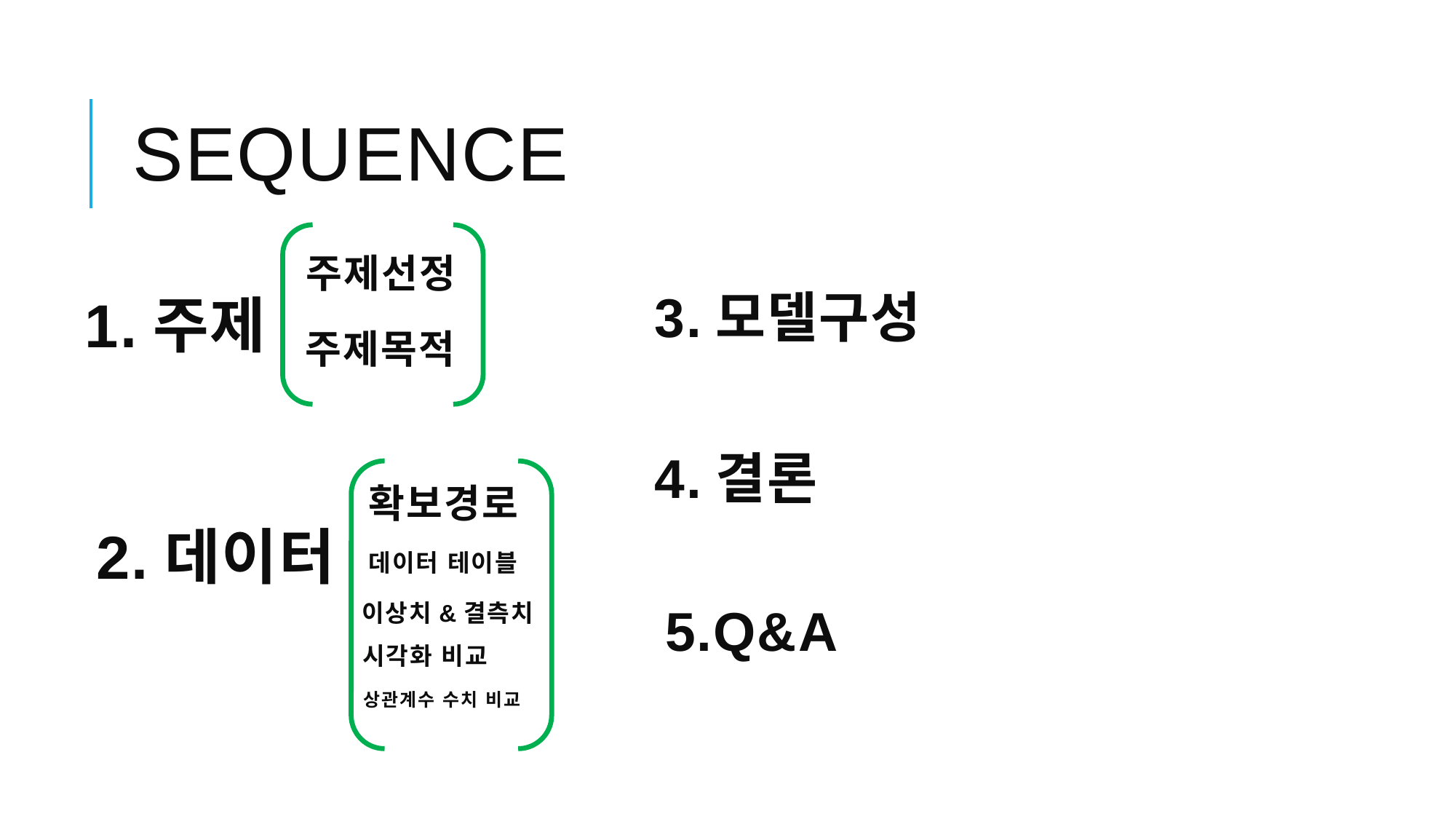

# SEQUENCE
주제선정

3.모델구성
1.주제
주제목적
4.결론
확보경로

2.데이터
데이터 테이블
이상치&결측치
5.Q&A
시각화 비교
상관계수 수치 비교